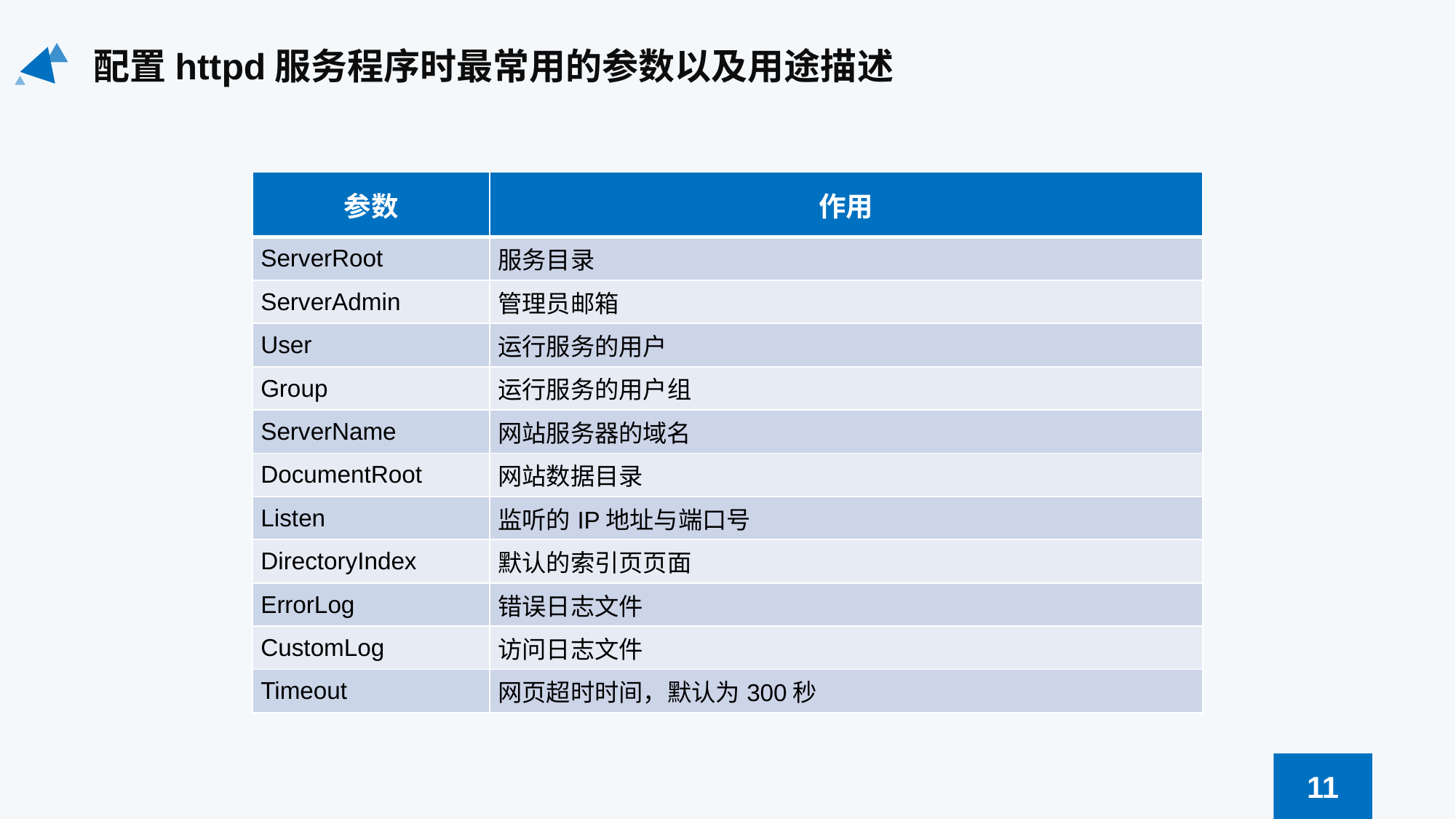

配置httpd服务程序时最常用的参数以及用途描述

| 参数 | 作用 |
| --- | --- |
| ServerRoot | 服务目录 |
| ServerAdmin | 管理员邮箱 |
| User | 运行服务的用户 |
| Group | 运行服务的用户组 |
| ServerName | 网站服务器的域名 |
| DocumentRoot | 网站数据目录 |
| Listen | 监听的IP地址与端口号 |
| DirectoryIndex | 默认的索引页页面 |
| ErrorLog | 错误日志文件 |
| CustomLog | 访问日志文件 |
| Timeout | 网页超时时间，默认为300秒 |

11